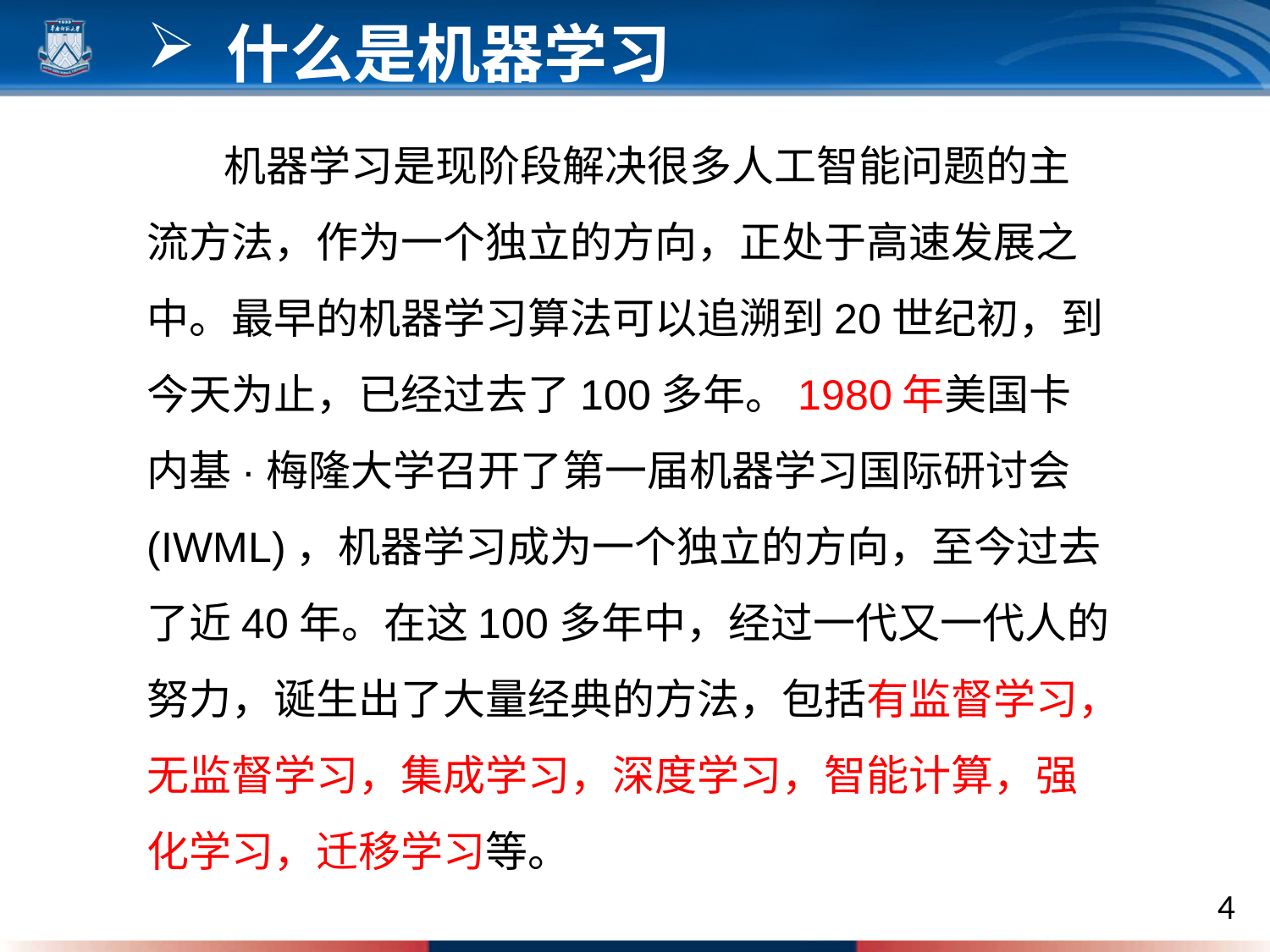

什么是机器学习
       机器学习是现阶段解决很多人工智能问题的主流方法，作为一个独立的方向，正处于高速发展之中。最早的机器学习算法可以追溯到20世纪初，到今天为止，已经过去了100多年。1980年美国卡内基·梅隆大学召开了第一届机器学习国际研讨会(IWML)，机器学习成为一个独立的方向，至今过去了近40年。在这100多年中，经过一代又一代人的努力，诞生出了大量经典的方法，包括有监督学习，无监督学习，集成学习，深度学习，智能计算，强化学习，迁移学习等。